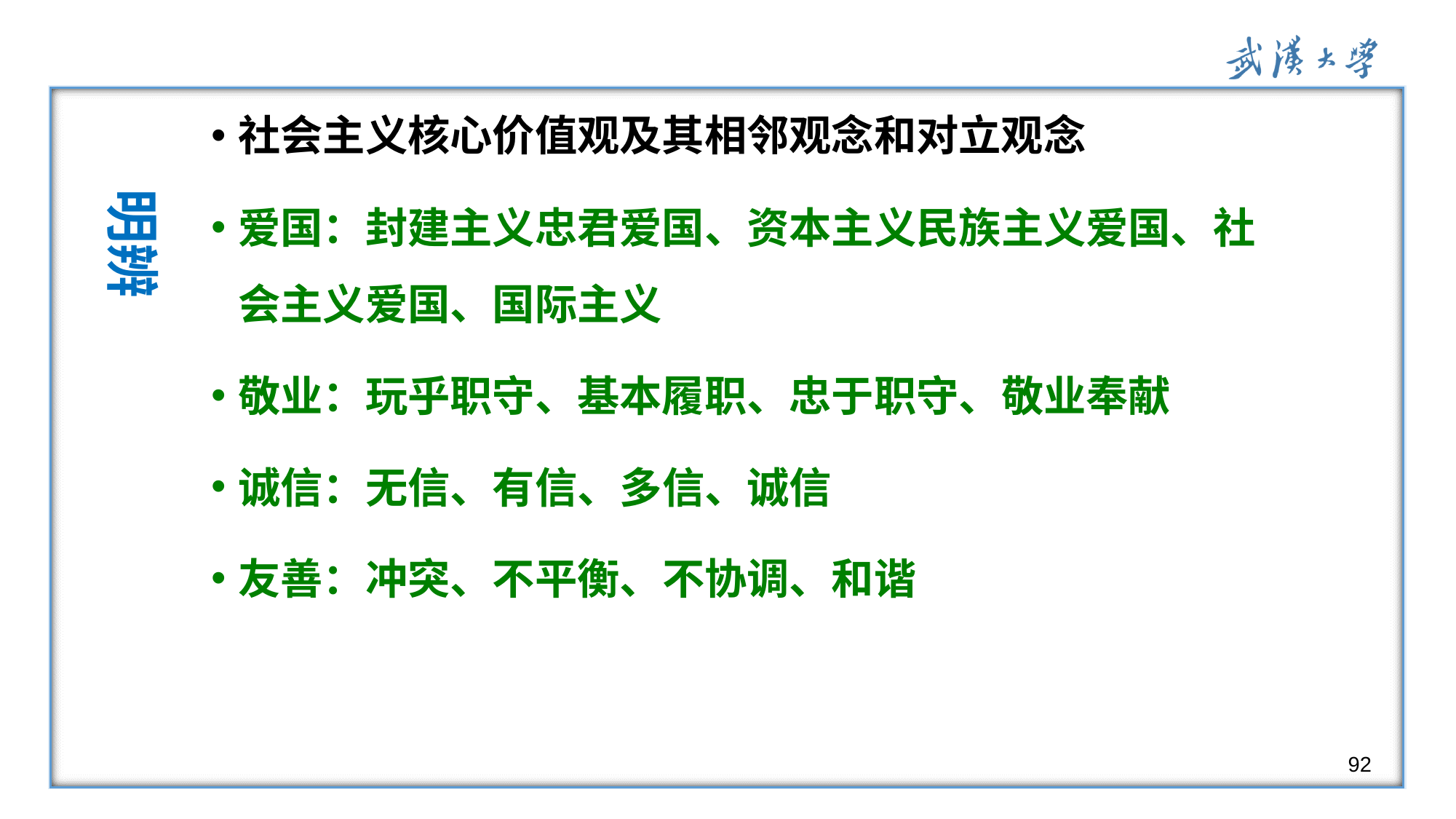

社会主义核心价值观及其相邻观念和对立观念
爱国：封建主义忠君爱国、资本主义民族主义爱国、社会主义爱国、国际主义
敬业：玩乎职守、基本履职、忠于职守、敬业奉献
诚信：无信、有信、多信、诚信
友善：冲突、不平衡、不协调、和谐

明辨
92